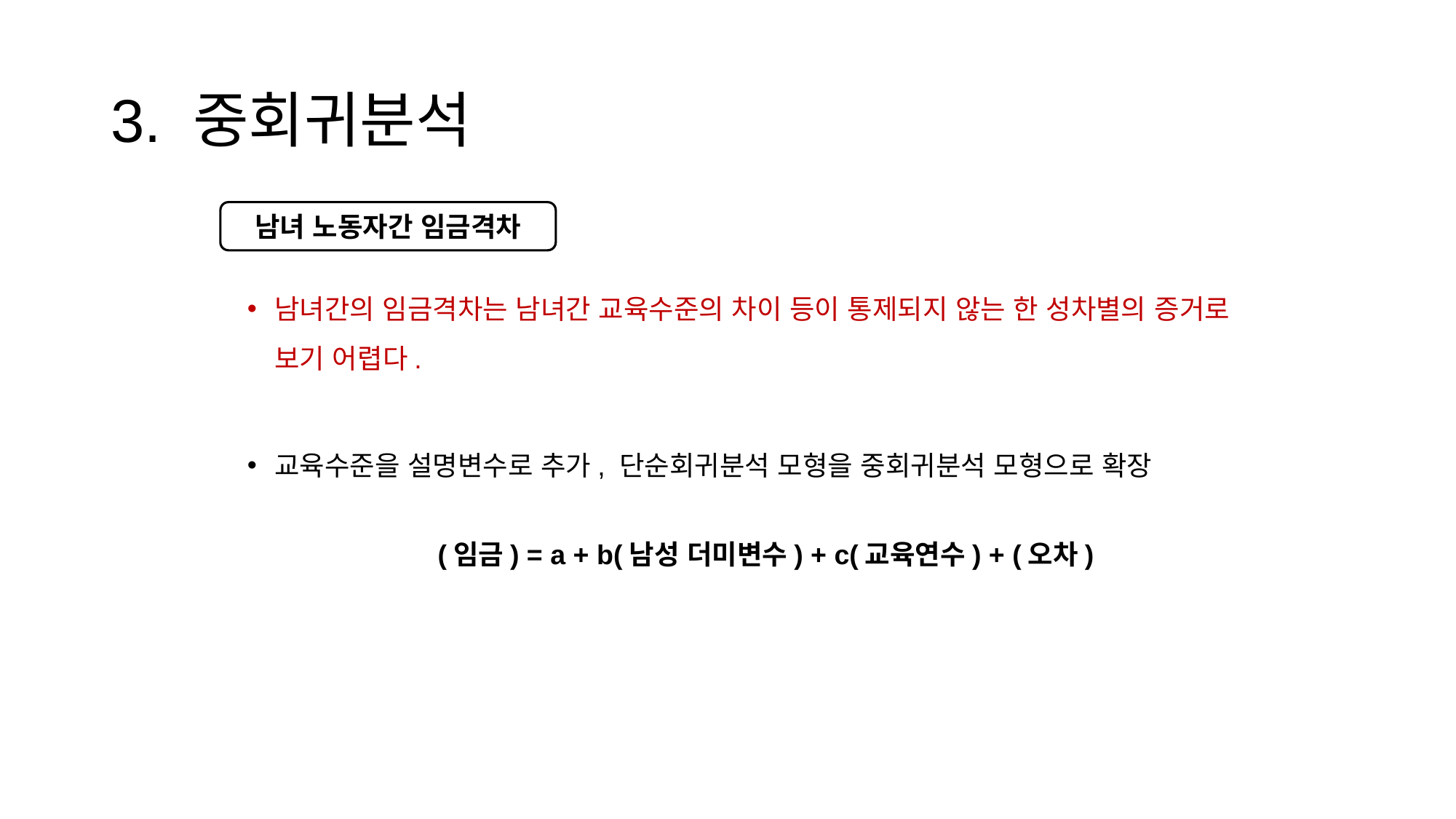

# 3. 중회귀분석

남녀간의 임금격차는 남녀간 교육수준의 차이 등이 통제되지 않는 한 성차별의 증거로 보기 어렵다.

교육수준을 설명변수로 추가, 단순회귀분석 모형을 중회귀분석 모형으로 확장

(임금) = a + b(남성 더미변수) + c(교육연수) + (오차)

남녀 노동자간 임금격차